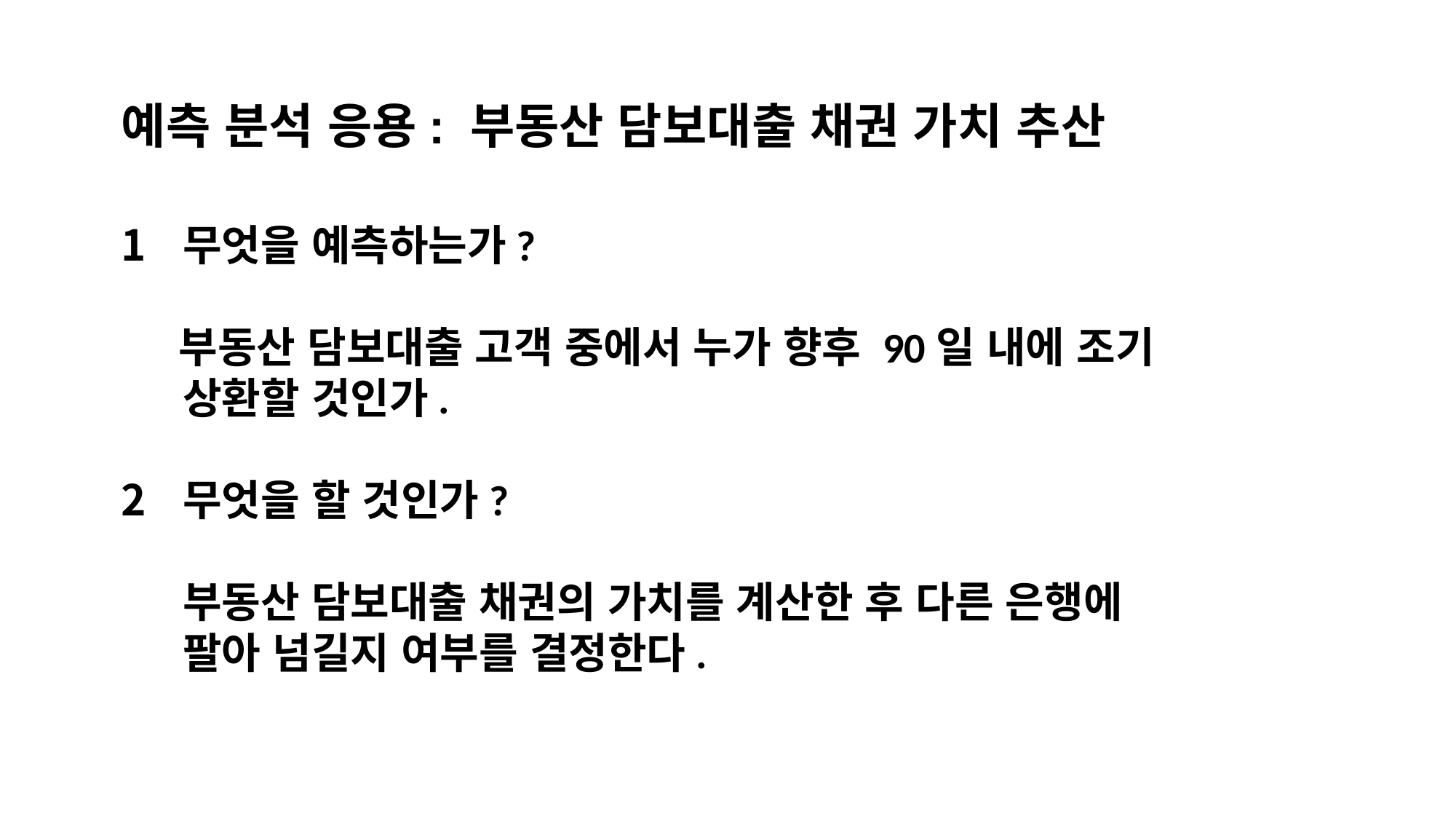

예측 분석 응용: 부동산 담보대출 채권 가치 추산

무엇을 예측하는가?

    부동산 담보대출 고객 중에서 누가 향후 90일 내에 조기
상환할 것인가.

무엇을 할 것인가?

	부동산 담보대출 채권의 가치를 계산한 후 다른 은행에
팔아 넘길지 여부를 결정한다.